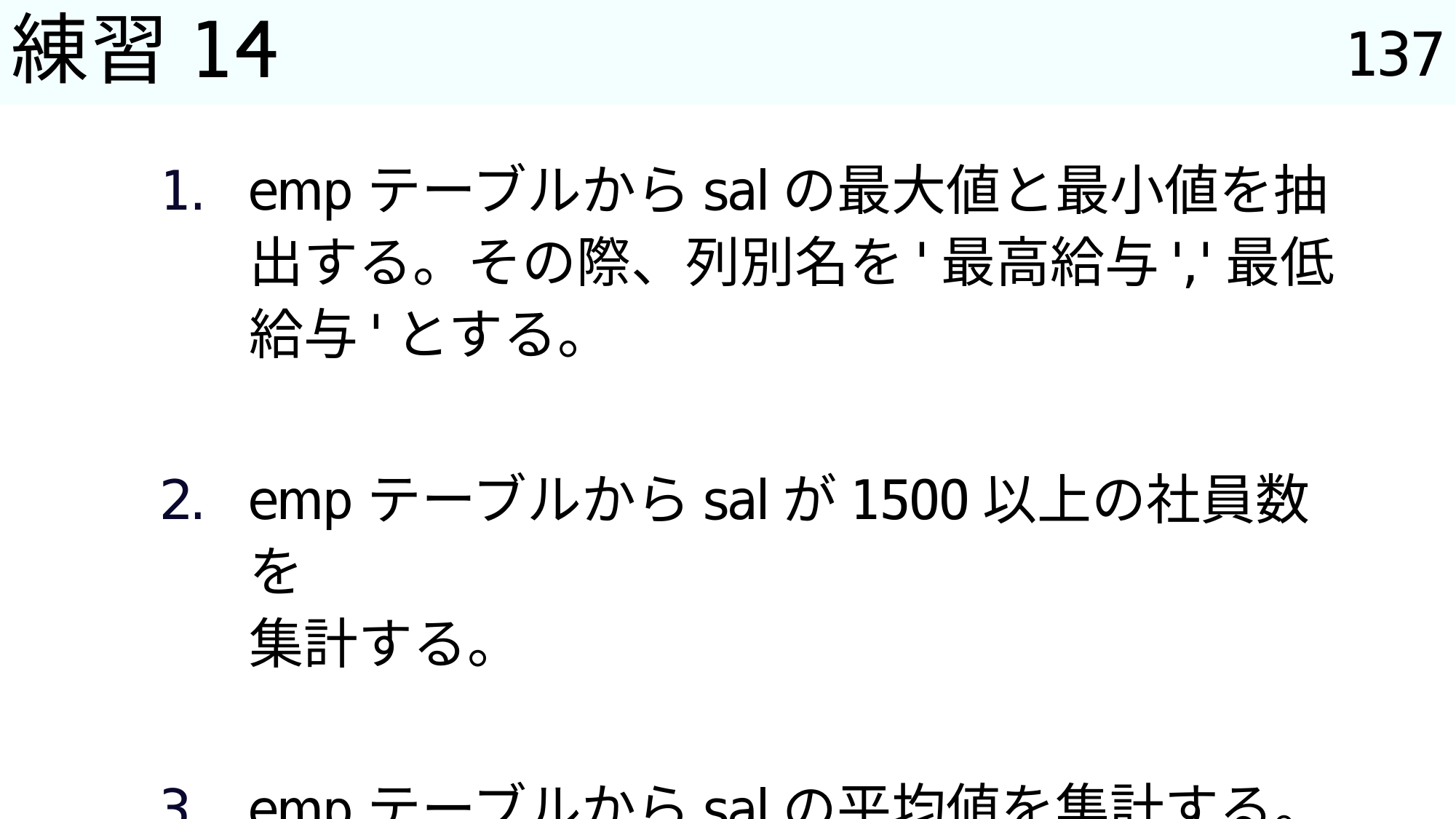

137
# 練習14
empテーブルからsalの最大値と最小値を抽出する。その際、列別名を'最高給与','最低給与'とする。

empテーブルからsalが1500以上の社員数を
集計する。

empテーブルからsalの平均値を集計する。salがNULLの場合はsal　=　0として扱うこと。